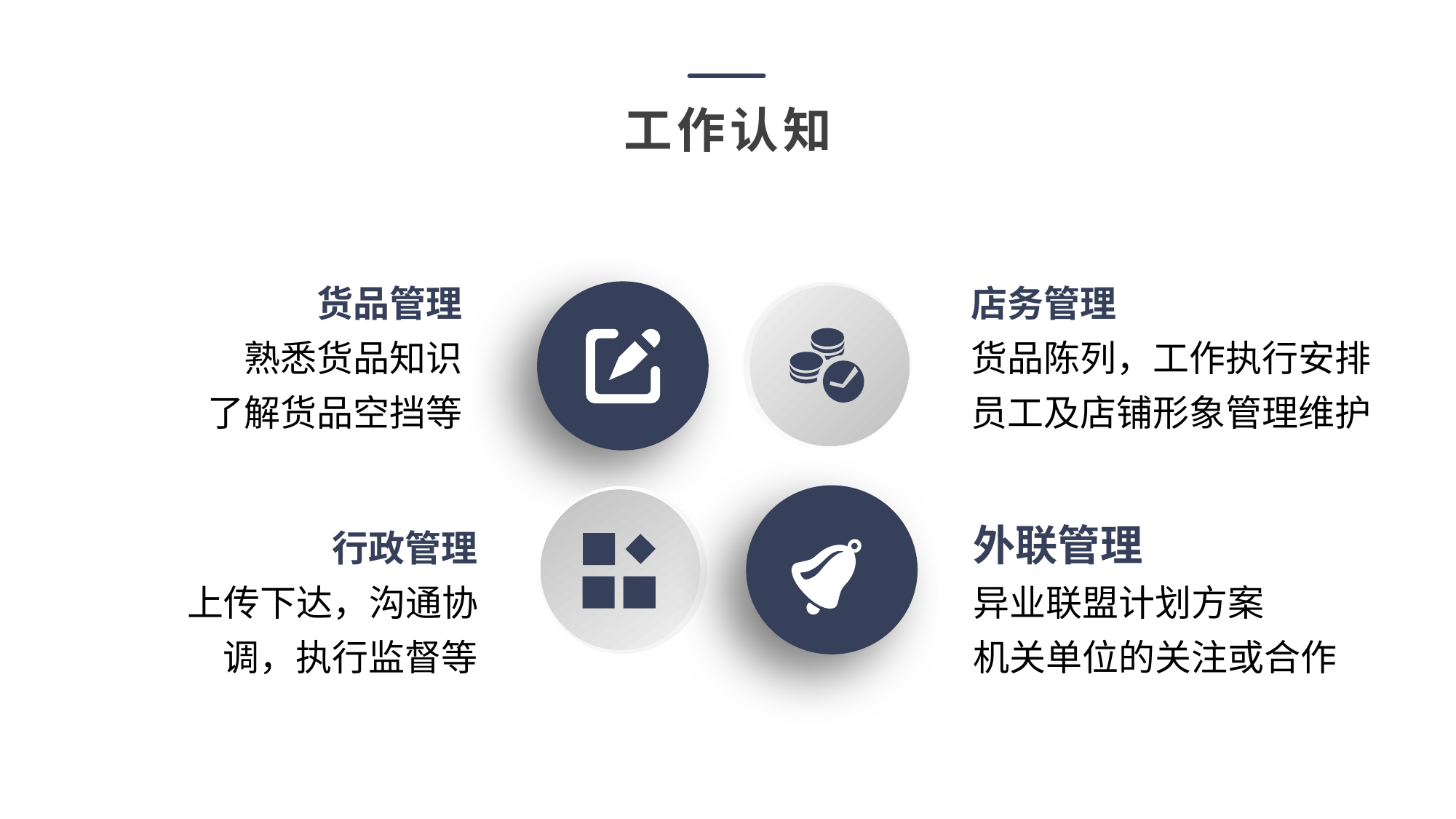

工作认知
货品管理
熟悉货品知识
了解货品空挡等
店务管理
货品陈列，工作执行安排
员工及店铺形象管理维护

外联管理
异业联盟计划方案
机关单位的关注或合作
行政管理
上传下达，沟通协调，执行监督等